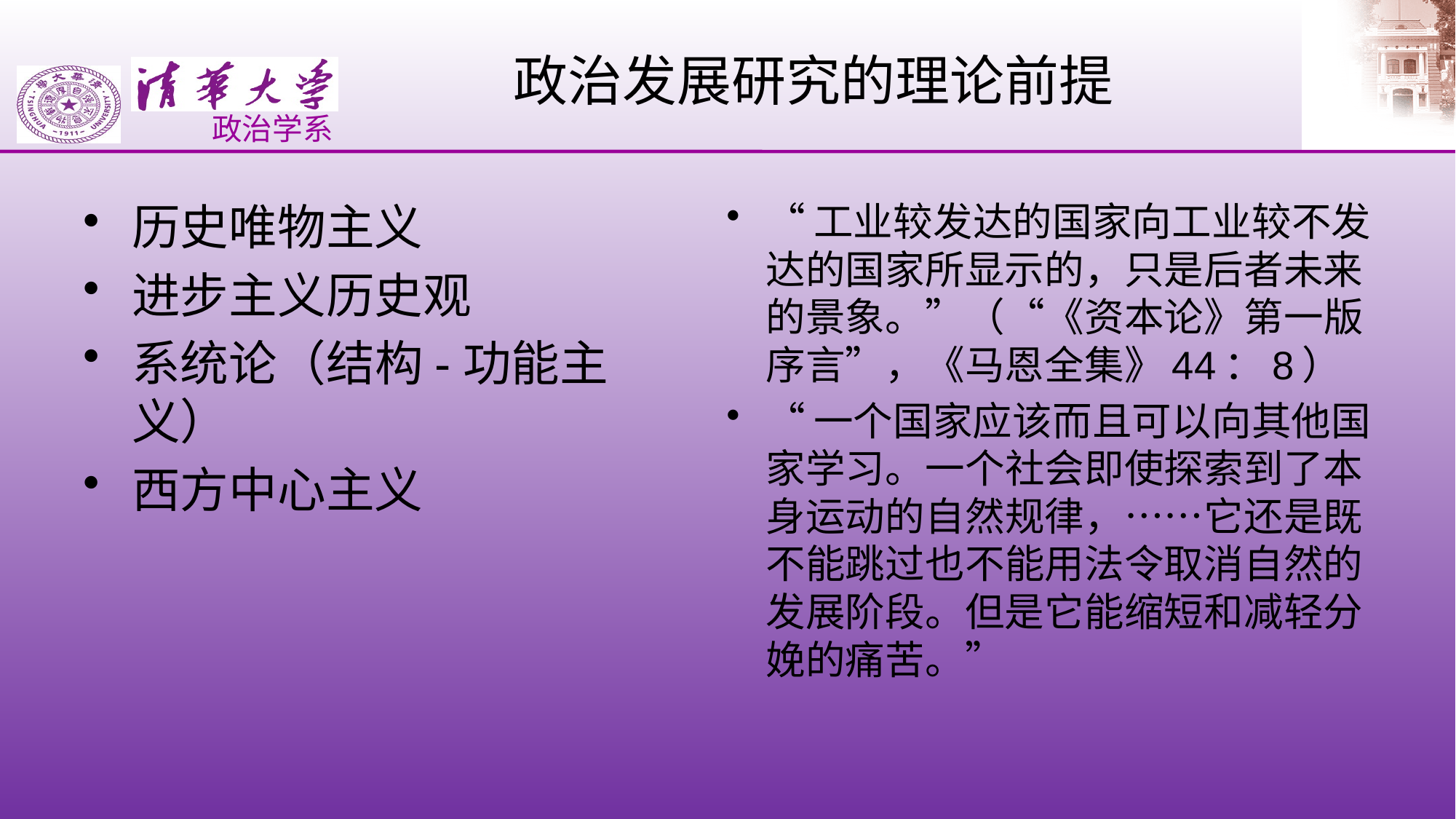

# 政治发展研究的理论前提
历史唯物主义
进步主义历史观
系统论（结构-功能主义）
西方中心主义

“工业较发达的国家向工业较不发达的国家所显示的，只是后者未来的景象。”（“《资本论》第一版序言”，《马恩全集》44：8）
“一个国家应该而且可以向其他国家学习。一个社会即使探索到了本身运动的自然规律，……它还是既不能跳过也不能用法令取消自然的发展阶段。但是它能缩短和减轻分娩的痛苦。”